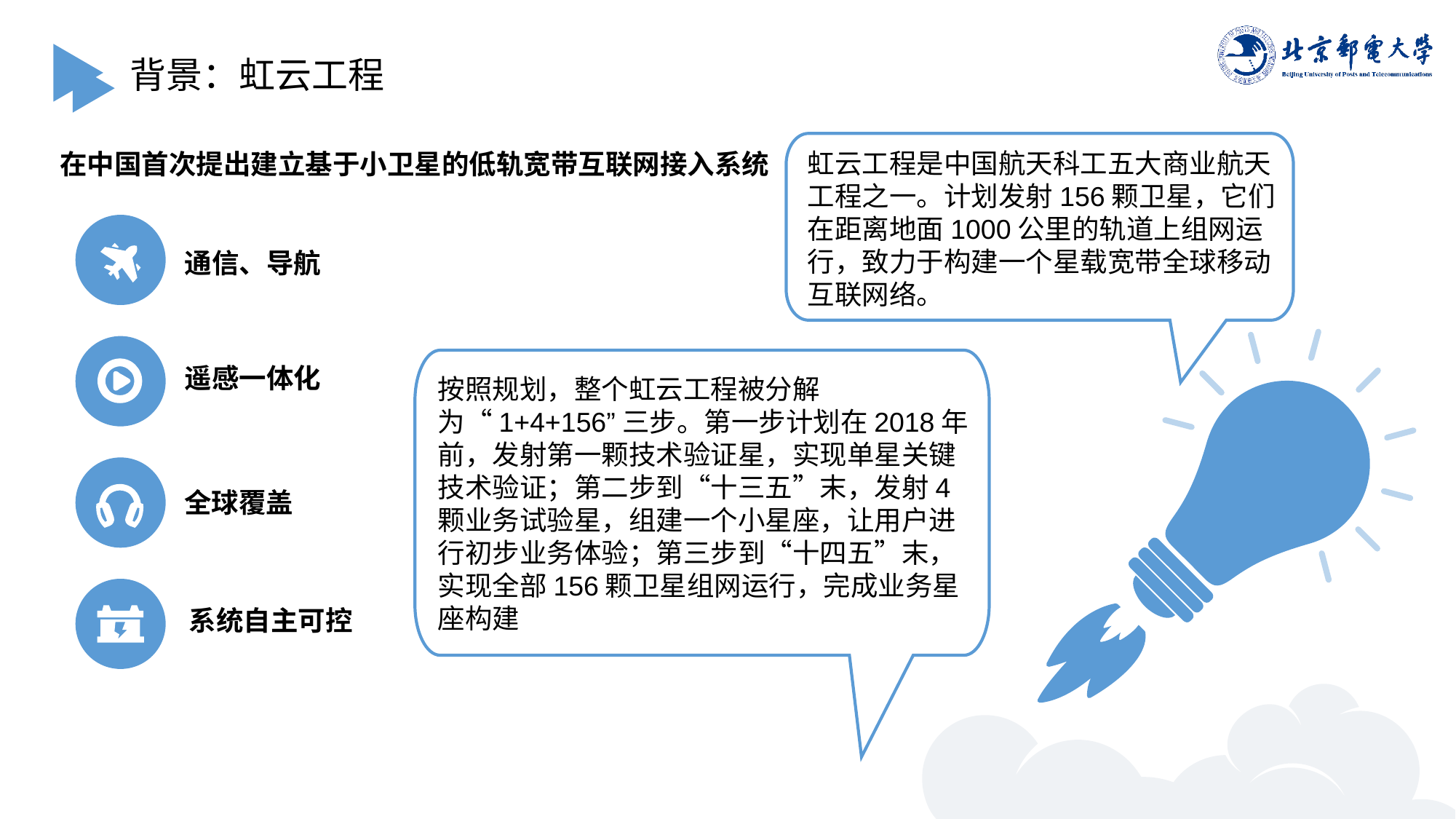

背景：虹云工程

虹云工程是中国航天科工五大商业航天工程之一。计划发射156颗卫星，它们在距离地面1000公里的轨道上组网运行，致力于构建一个星载宽带全球移动互联网络。
在中国首次提出建立基于小卫星的低轨宽带互联网接入系统

通信、导航

遥感一体化

按照规划，整个虹云工程被分解为“1+4+156”三步。第一步计划在2018年前，发射第一颗技术验证星，实现单星关键技术验证；第二步到“十三五”末，发射4颗业务试验星，组建一个小星座，让用户进行初步业务体验；第三步到“十四五”末，实现全部156颗卫星组网运行，完成业务星座构建

全球覆盖

系统自主可控